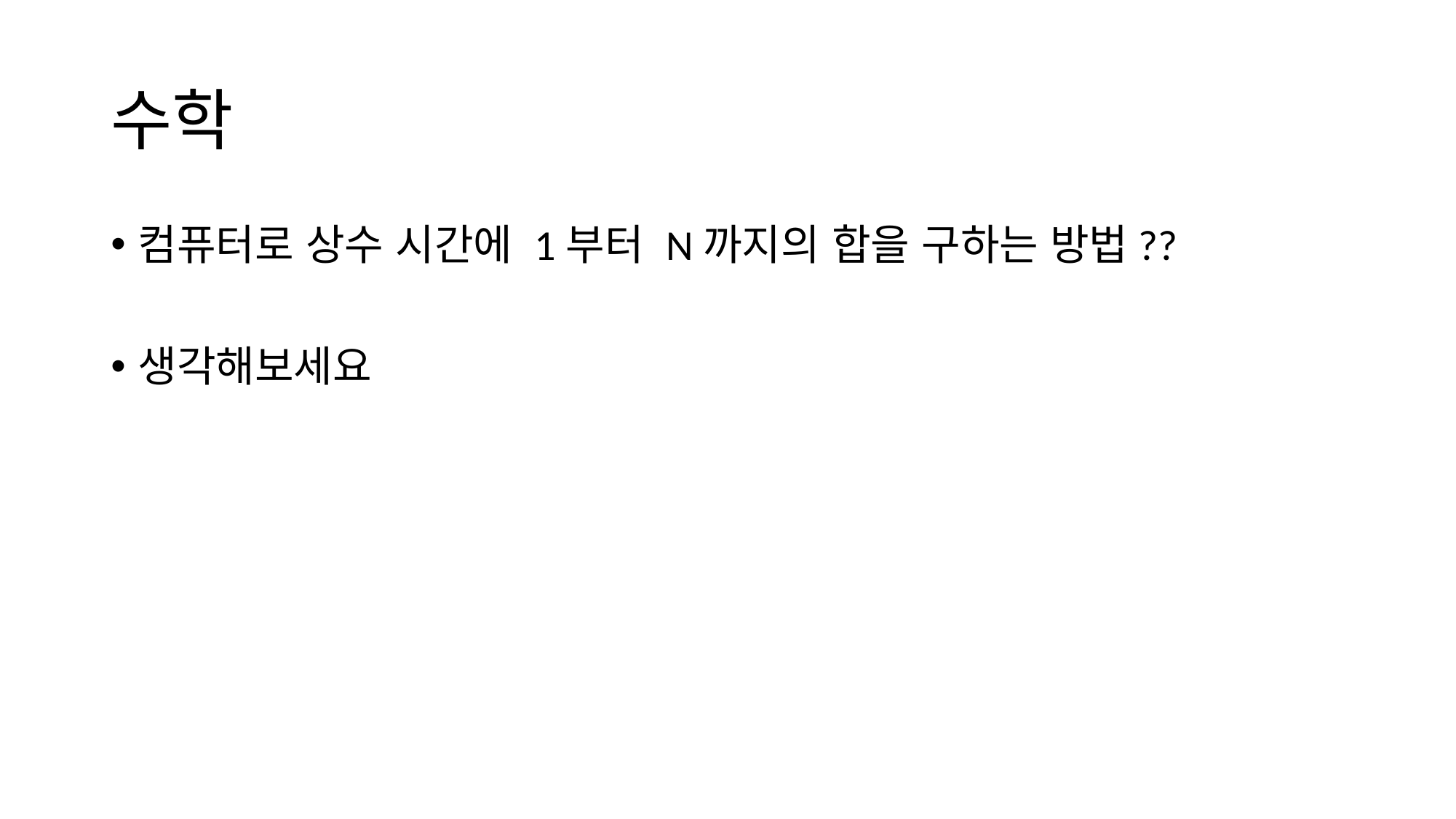

# 수학
컴퓨터로 상수 시간에 1부터 N까지의 합을 구하는 방법??

생각해보세요